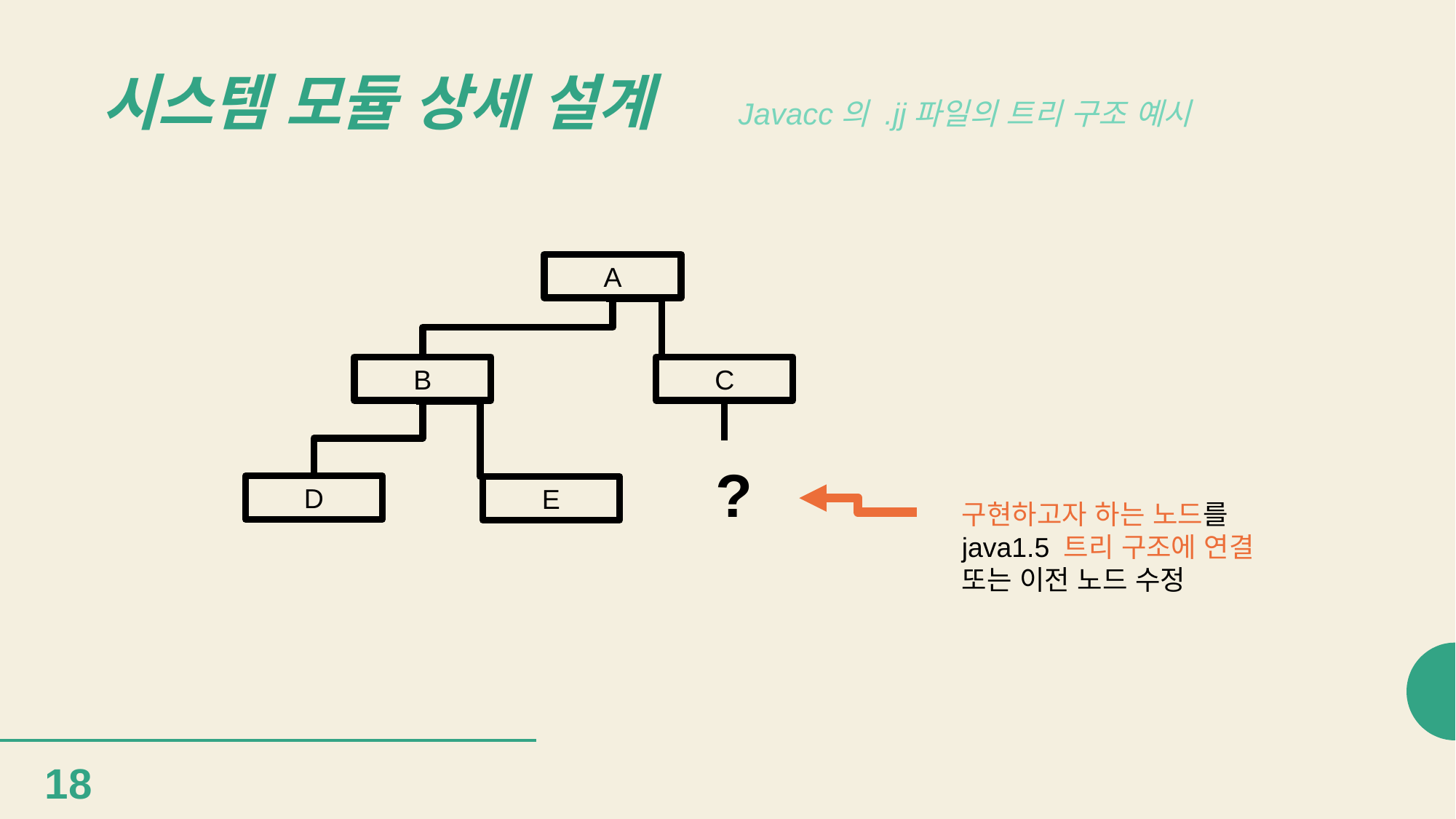

# 시스템 모듈 상세 설계
Javacc의 .jj파일의 트리 구조 예시
A
B
C
?
D
E
구현하고자 하는 노드를
java1.5 트리 구조에 연결
또는 이전 노드 수정
18